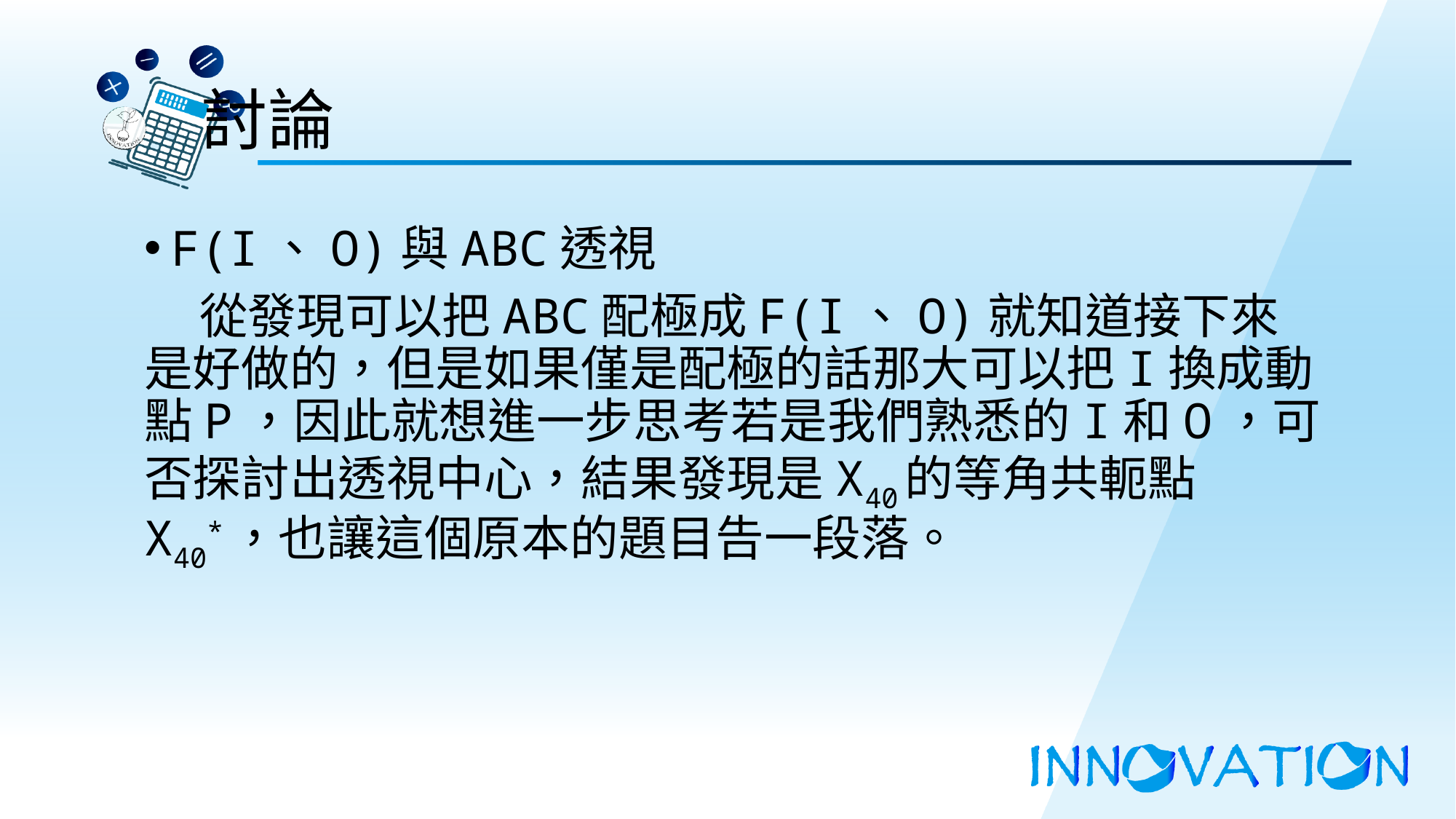

# 討論
F(I、O)與ABC透視
    從發現可以把ABC配極成F(I、O)就知道接下來是好做的，但是如果僅是配極的話那大可以把I換成動點P，因此就想進一步思考若是我們熟悉的I和O，可否探討出透視中心，結果發現是X40的等角共軛點X40*，也讓這個原本的題目告一段落。